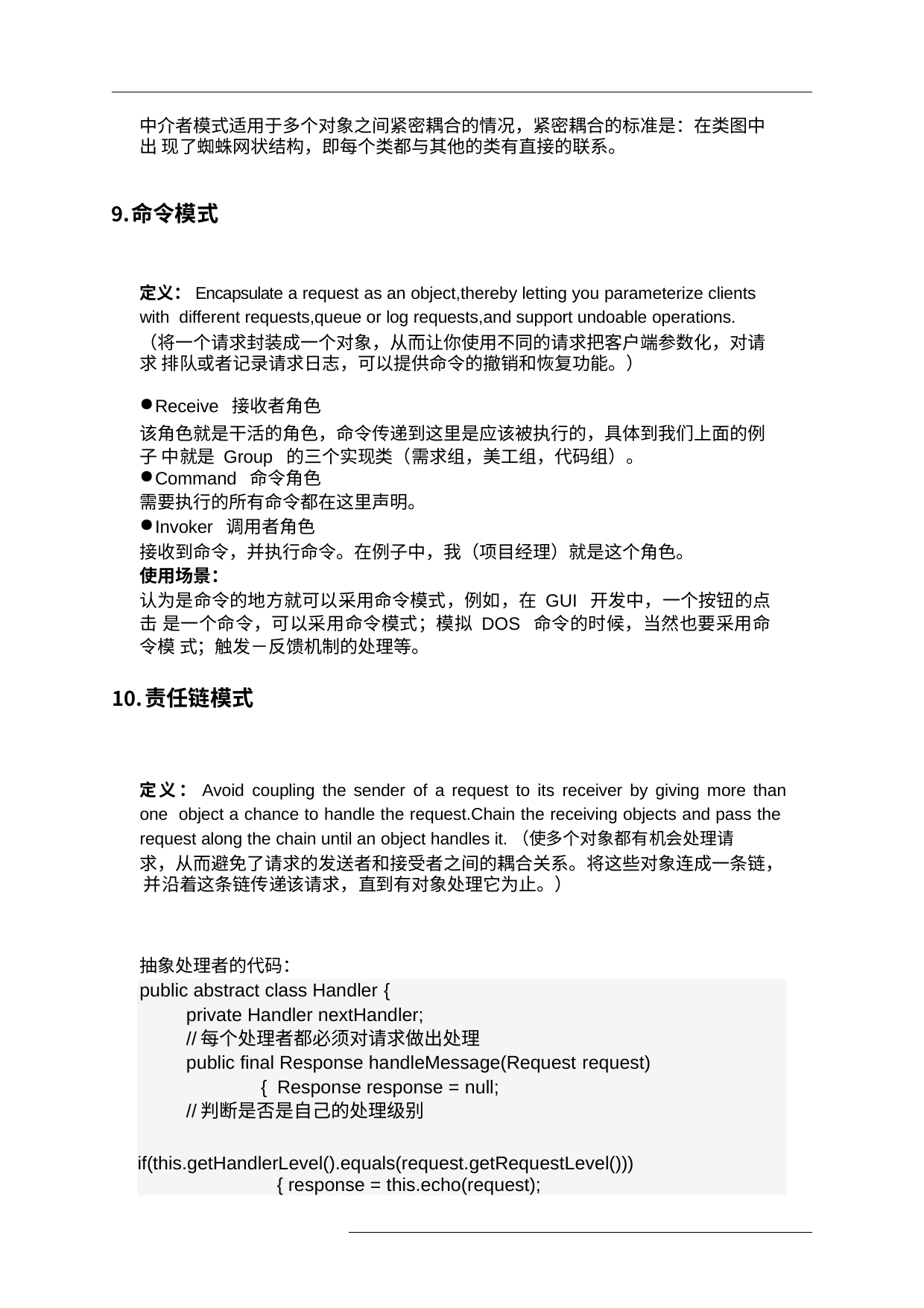

中介者模式适用于多个对象之间紧密耦合的情况，紧密耦合的标准是：在类图中出 现了蜘蛛网状结构，即每个类都与其他的类有直接的联系。

命令模式

定义：Encapsulate a request as an object,thereby letting you parameterize clients with  different requests,queue or log requests,and support undoable operations.
（将一个请求封装成一个对象，从而让你使用不同的请求把客户端参数化，对请求 排队或者记录请求日志，可以提供命令的撤销和恢复功能。）

Receive 接收者角色
该角色就是干活的角色，命令传递到这里是应该被执行的，具体到我们上面的例子 中就是 Group 的三个实现类（需求组，美工组，代码组）。
Command 命令角色
需要执行的所有命令都在这里声明。
Invoker 调用者角色
接收到命令，并执行命令。在例子中，我（项目经理）就是这个角色。 使用场景：
认为是命令的地方就可以采用命令模式，例如，在 GUI 开发中，一个按钮的点击 是一个命令，可以采用命令模式；模拟 DOS 命令的时候，当然也要采用命令模 式；触发－反馈机制的处理等。

责任链模式
定义：Avoid coupling the sender of a request to its receiver by giving more than one  object a chance to handle the request.Chain the receiving objects and pass the  request along the chain until an object handles it.（使多个对象都有机会处理请
求，从而避免了请求的发送者和接受者之间的耦合关系。将这些对象连成一条链， 并沿着这条链传递该请求，直到有对象处理它为止。）
抽象处理者的代码：
public abstract class Handler {
private Handler nextHandler;
//每个处理者都必须对请求做出处理
public final Response handleMessage(Request request){  Response response = null;
//判断是否是自己的处理级别

if(this.getHandlerLevel().equals(request.getRequestLevel()))
{ response = this.echo(request);